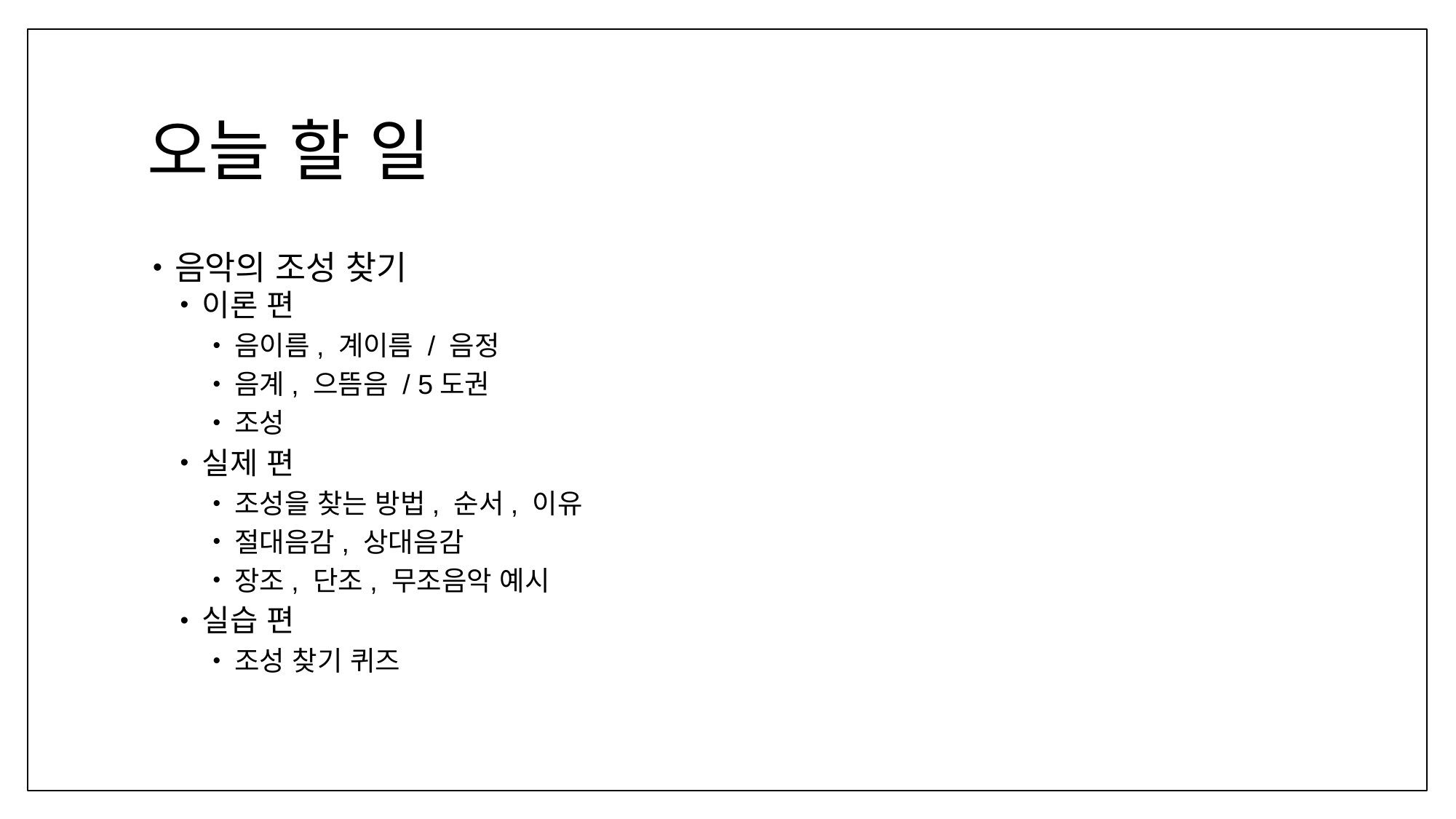

# 오늘 할 일
음악의 조성 찾기
이론 편
음이름, 계이름 / 음정
음계, 으뜸음 / 5도권
조성
실제 편
조성을 찾는 방법, 순서, 이유
절대음감, 상대음감
장조, 단조, 무조음악 예시
실습 편
조성 찾기 퀴즈